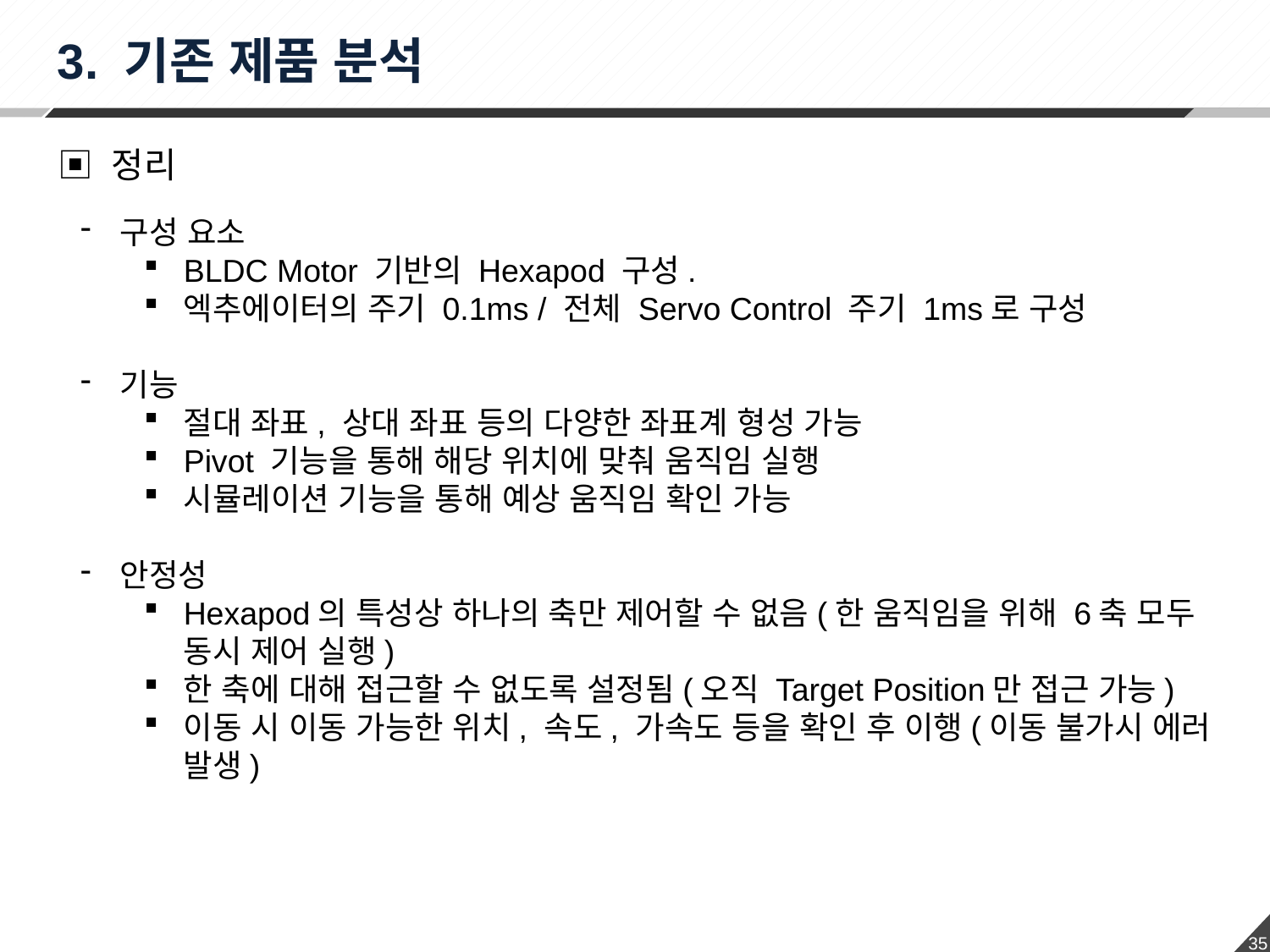

3. 기존 제품 분석
▣ 정리
구성 요소
BLDC Motor 기반의 Hexapod 구성.
엑추에이터의 주기 0.1ms / 전체 Servo Control 주기 1ms로 구성

기능
절대 좌표, 상대 좌표 등의 다양한 좌표계 형성 가능
Pivot 기능을 통해 해당 위치에 맞춰 움직임 실행
시뮬레이션 기능을 통해 예상 움직임 확인 가능

안정성
Hexapod의 특성상 하나의 축만 제어할 수 없음(한 움직임을 위해 6축 모두 동시 제어 실행)
한 축에 대해 접근할 수 없도록 설정됨(오직 Target Position만 접근 가능)
이동 시 이동 가능한 위치, 속도, 가속도 등을 확인 후 이행(이동 불가시 에러 발생)